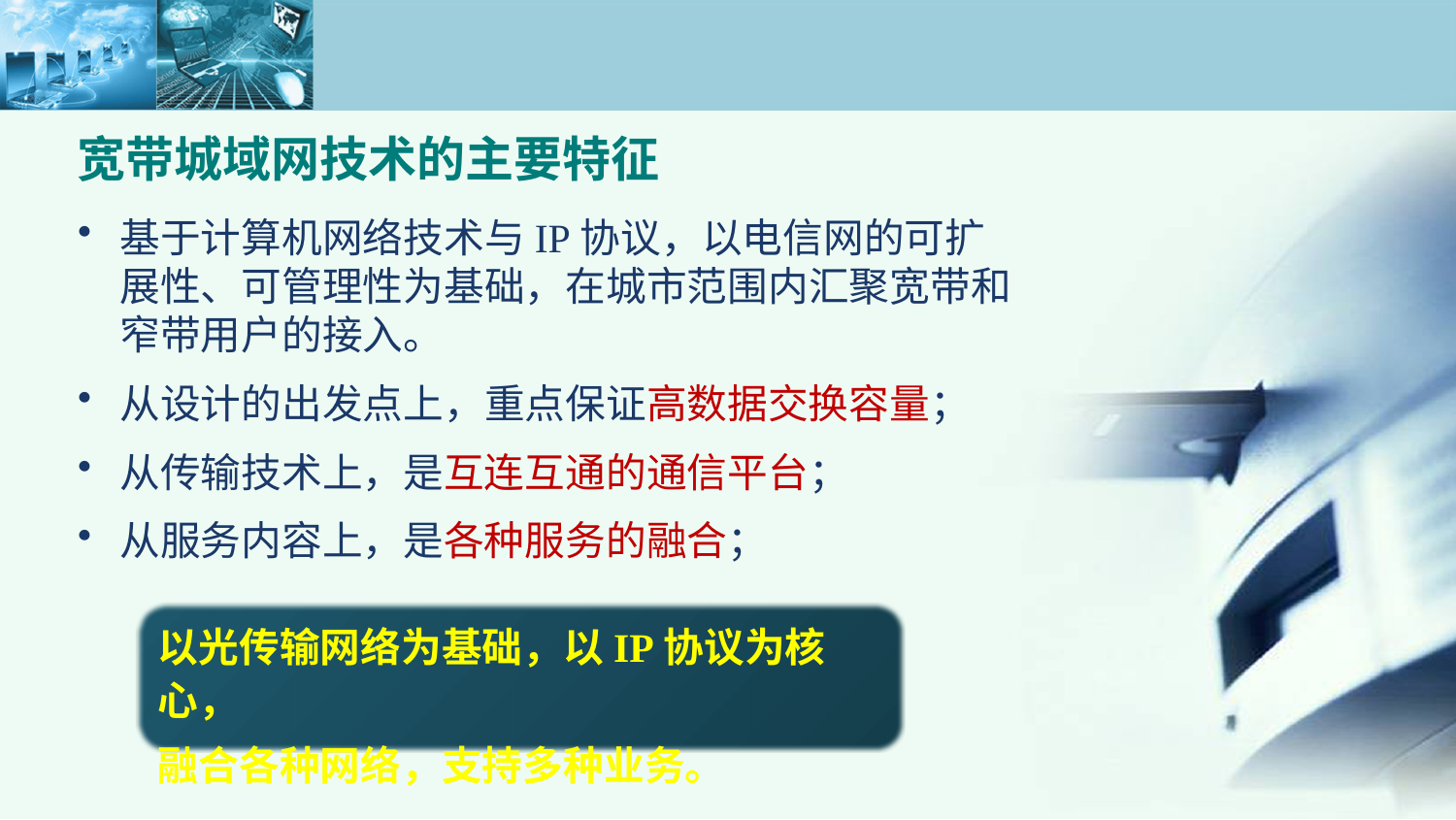

宽带城域网技术的主要特征
基于计算机网络技术与IP协议，以电信网的可扩展性、可管理性为基础，在城市范围内汇聚宽带和窄带用户的接入。
从设计的出发点上，重点保证高数据交换容量；
从传输技术上，是互连互通的通信平台；
从服务内容上，是各种服务的融合；

以光传输网络为基础，以IP协议为核心，
融合各种网络，支持多种业务。